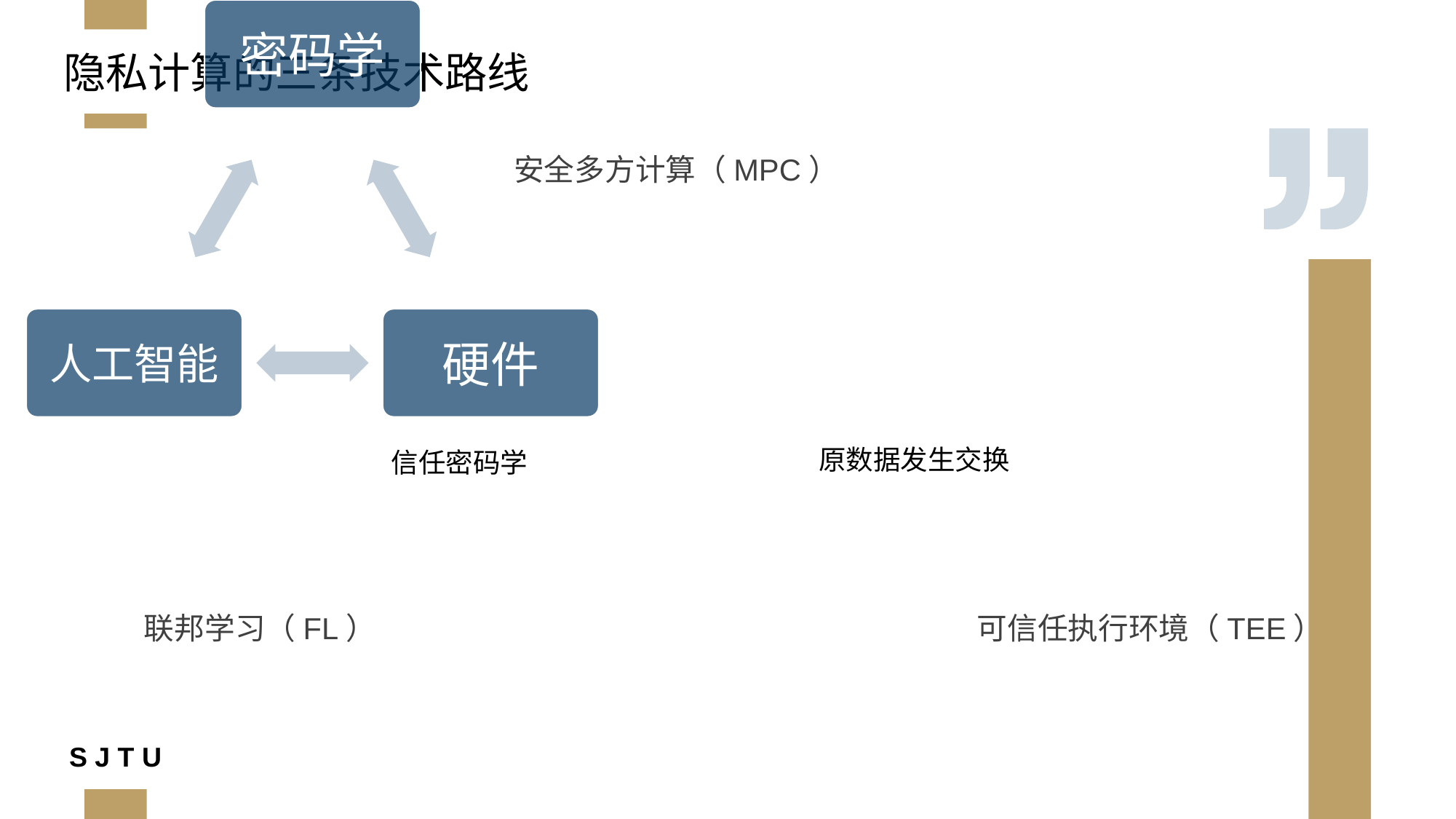

隐私计算的三条技术路线
安全多方计算（MPC）
密码学

硬件

人工智能

原数据发生交换
信任密码学
联邦学习（FL）
可信任执行环境（TEE）